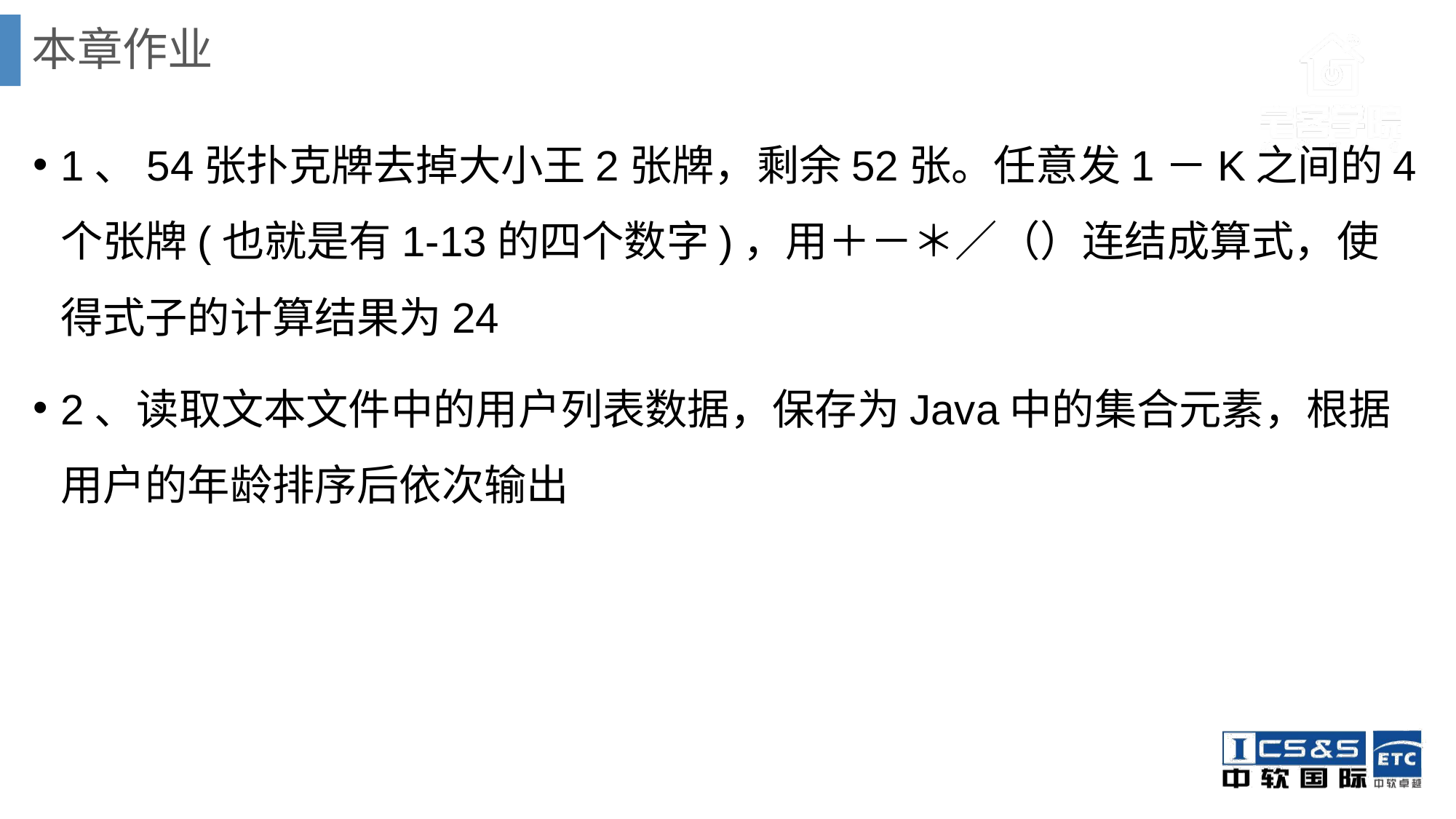

# 本章作业
1、54张扑克牌去掉大小王2张牌，剩余52张。任意发1－K之间的4个张牌(也就是有1-13的四个数字)，用＋－＊／（）连结成算式，使得式子的计算结果为24
2、读取文本文件中的用户列表数据，保存为Java中的集合元素，根据用户的年龄排序后依次输出